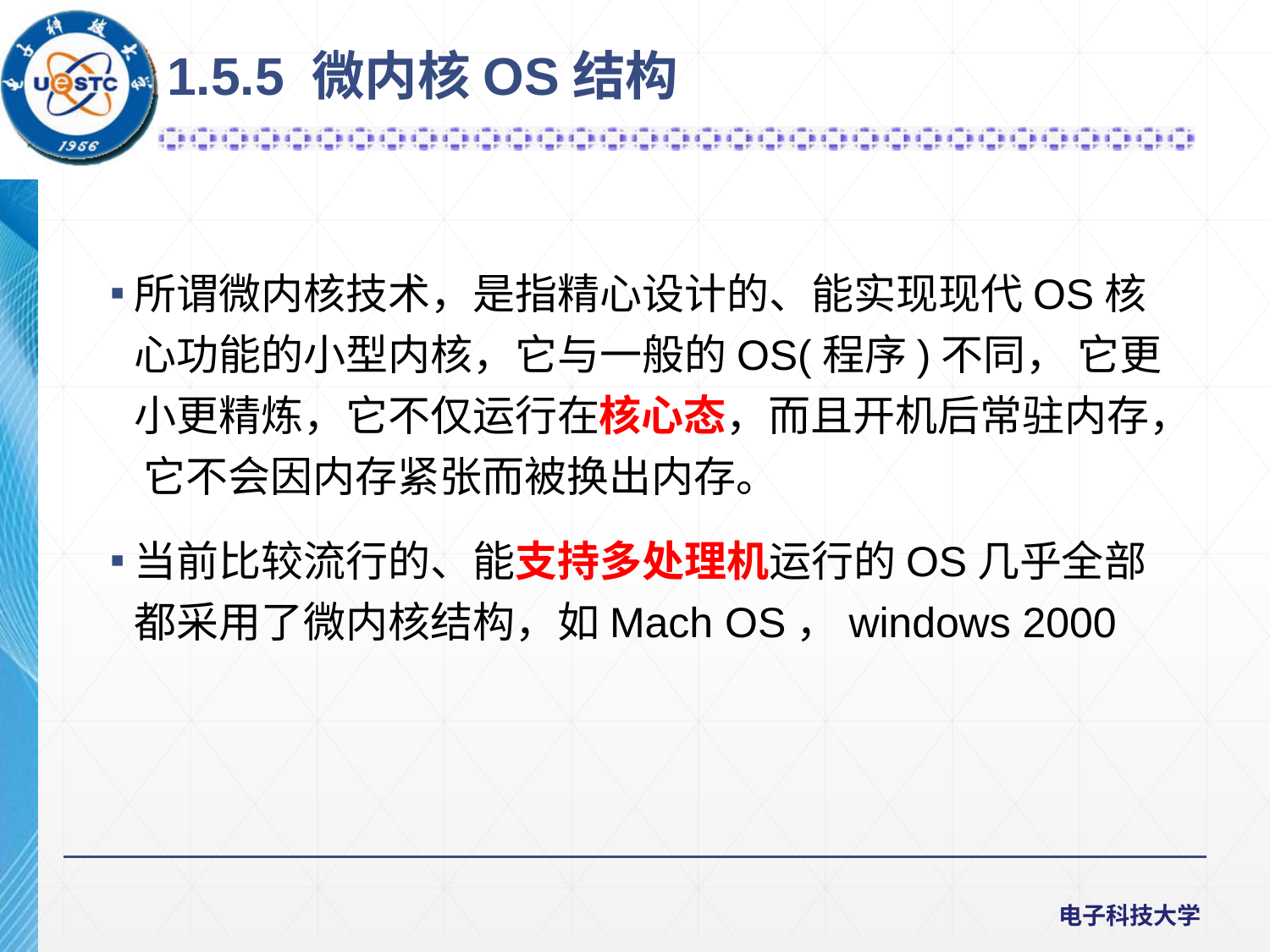

1.5.5 微内核OS结构
所谓微内核技术，是指精心设计的、能实现现代OS核心功能的小型内核，它与一般的OS(程序)不同， 它更小更精炼，它不仅运行在核心态，而且开机后常驻内存， 它不会因内存紧张而被换出内存。
当前比较流行的、能支持多处理机运行的OS几乎全部都采用了微内核结构，如Mach OS，windows 2000